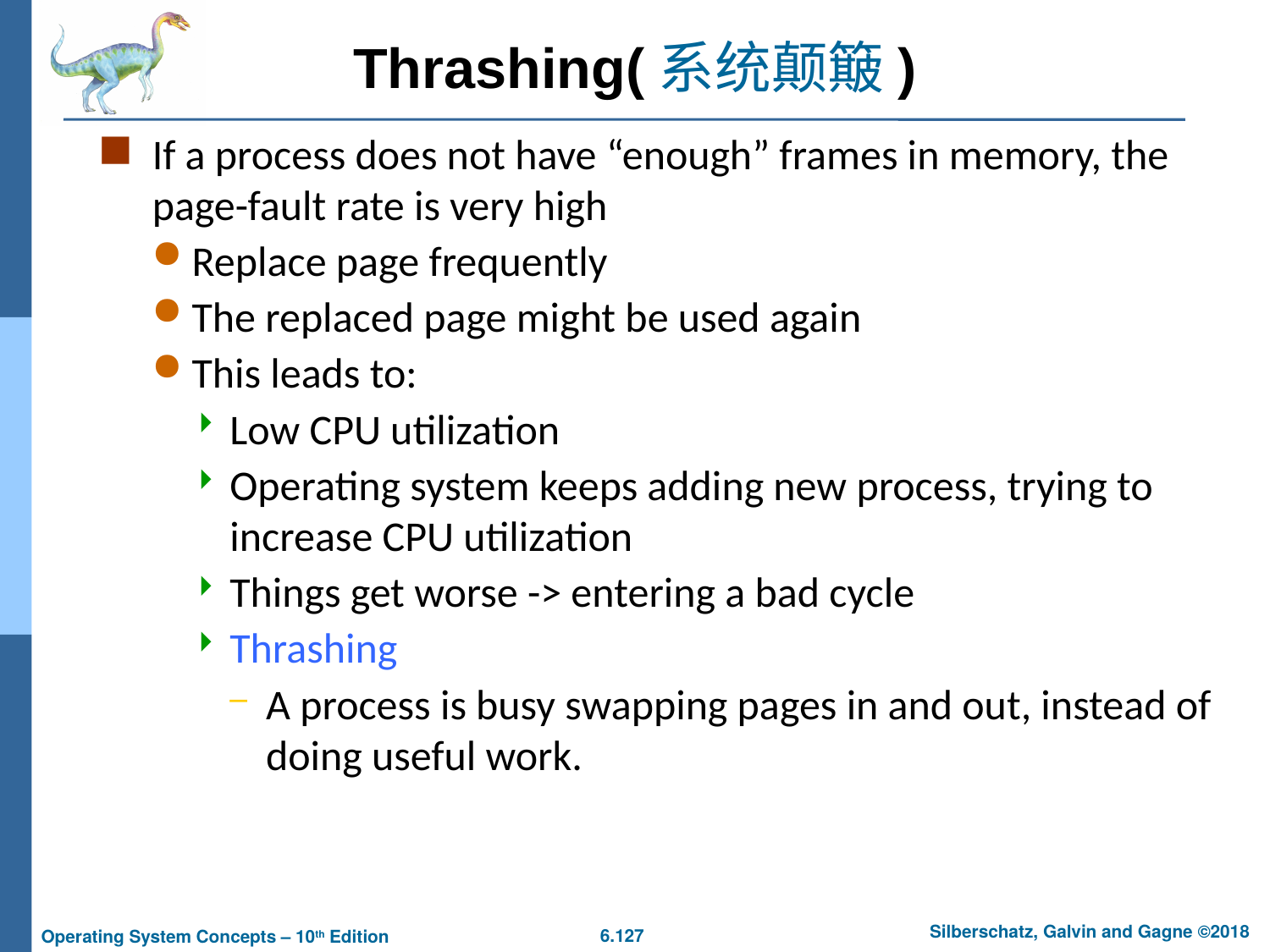

# Thrashing(系统颠簸)
If a process does not have “enough” frames in memory, the page-fault rate is very high
Replace page frequently
The replaced page might be used again
This leads to:
Low CPU utilization
Operating system keeps adding new process, trying to increase CPU utilization
Things get worse -> entering a bad cycle
Thrashing
A process is busy swapping pages in and out, instead of doing useful work.